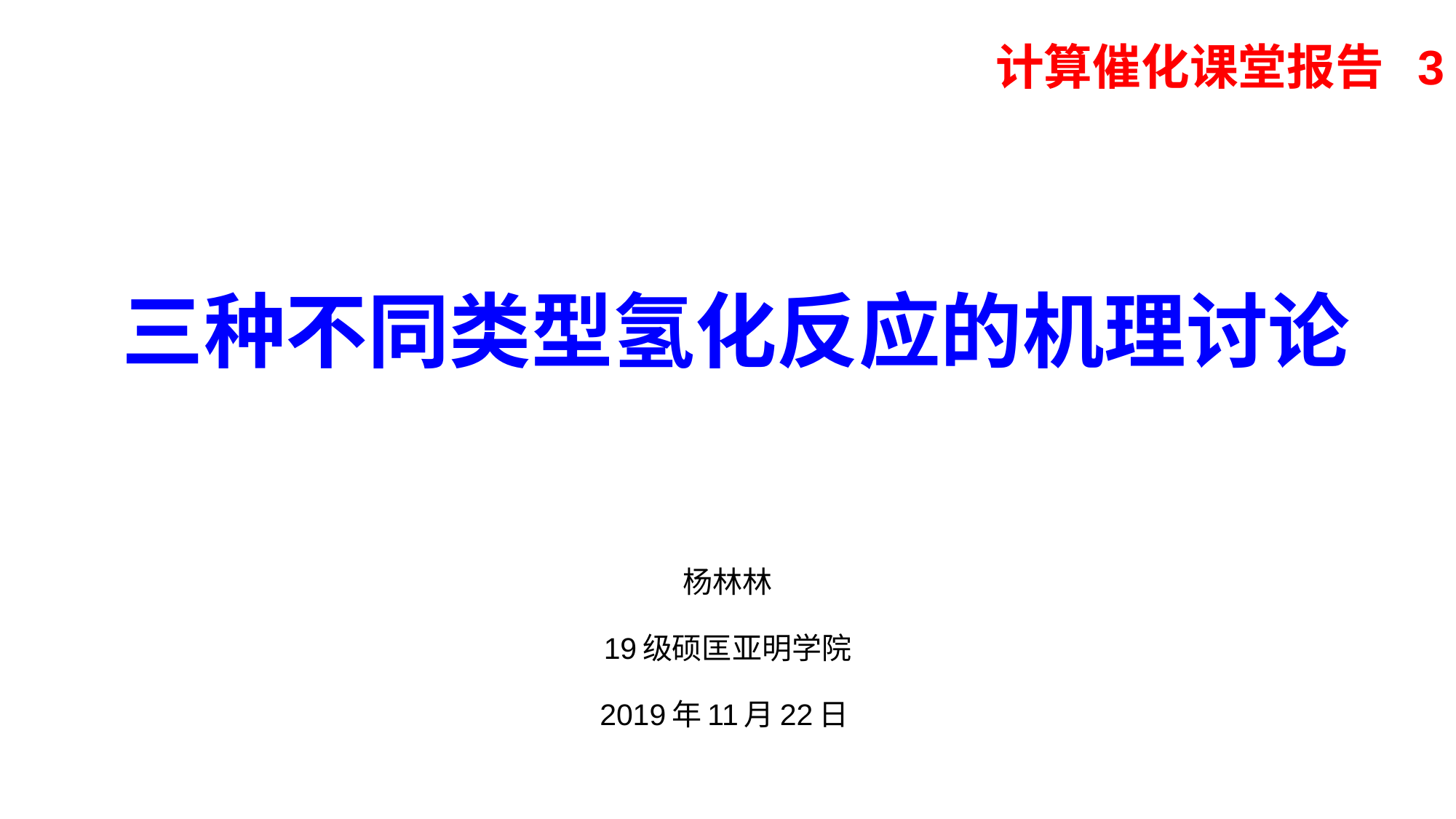

计算催化课堂报告  3
三种不同类型氢化反应的机理讨论
杨林林
19级硕匡亚明学院
2019年11月22日